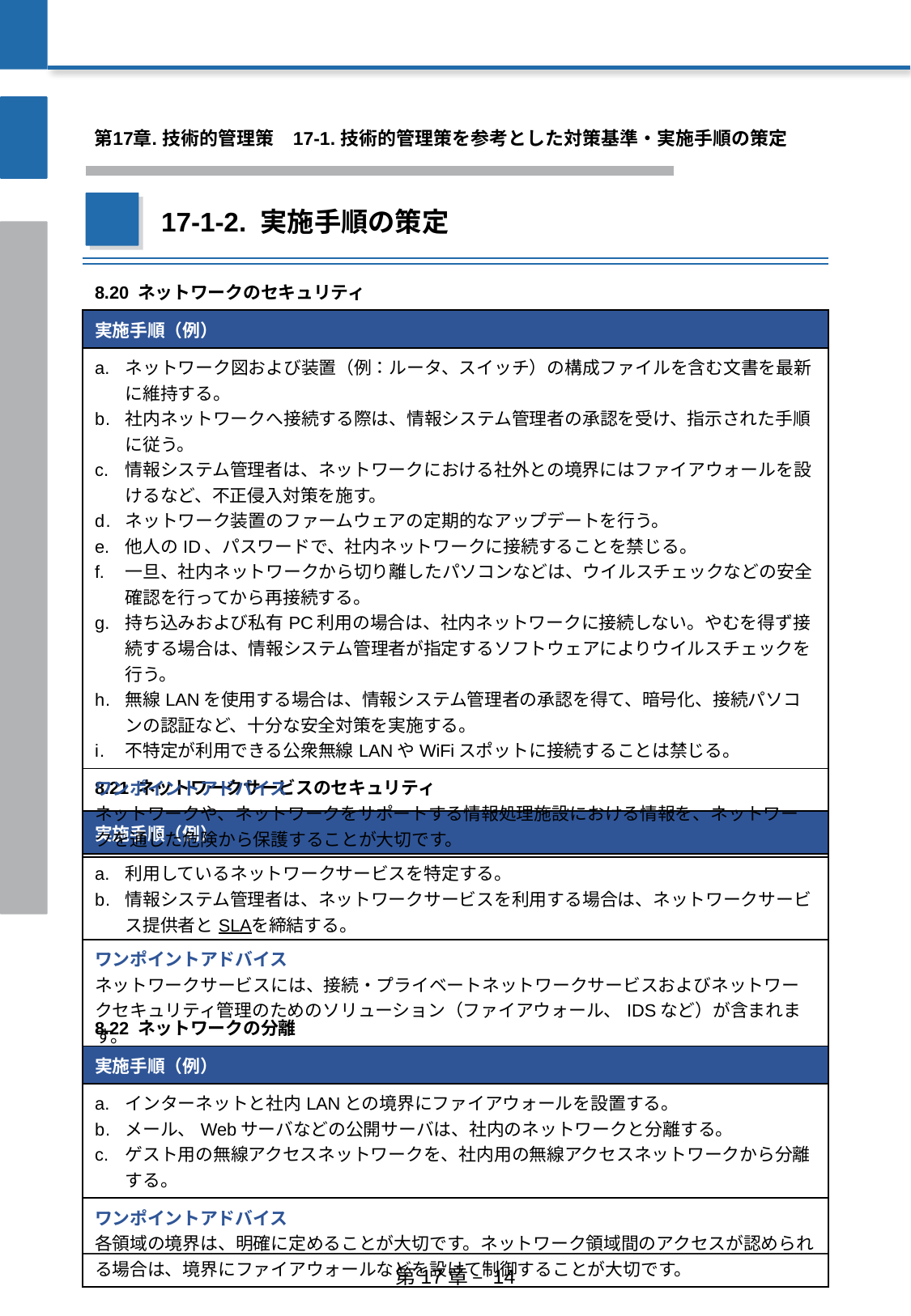

第17章. 技術的管理策
　17-1. 技術的管理策を参考とした対策基準・実施手順の策定
17-1-2. 実施手順の策定
| 8.20 ネットワークのセキュリティ |
| --- |
| 実施手順（例） |
| ネットワーク図および装置（例：ルータ、スイッチ）の構成ファイルを含む文書を最新に維持する。 社内ネットワークへ接続する際は、情報システム管理者の承認を受け、指示された手順に従う。 情報システム管理者は、ネットワークにおける社外との境界にはファイアウォールを設けるなど、不正侵入対策を施す。 ネットワーク装置のファームウェアの定期的なアップデートを行う。 他人のID、パスワードで、社内ネットワークに接続することを禁じる。 一旦、社内ネットワークから切り離したパソコンなどは、ウイルスチェックなどの安全確認を行ってから再接続する。 持ち込みおよび私有PC利用の場合は、社内ネットワークに接続しない。やむを得ず接続する場合は、情報システム管理者が指定するソフトウェアによりウイルスチェックを行う。 無線LANを使用する場合は、情報システム管理者の承認を得て、暗号化、接続パソコンの認証など、十分な安全対策を実施する。 不特定が利用できる公衆無線LANやWiFiスポットに接続することは禁じる。 |
| ワンポイントアドバイス ネットワークや、ネットワークをサポートする情報処理施設における情報を、ネットワークを通じた危険から保護することが大切です。 |
| 8.21 ネットワークサービスのセキュリティ |
| --- |
| 実施手順（例） |
| 利用しているネットワークサービスを特定する。 情報システム管理者は、ネットワークサービスを利用する場合は、ネットワークサービス提供者とSLAを締結する。 |
| ワンポイントアドバイス ネットワークサービスには、接続・プライベートネットワークサービスおよびネットワークセキュリティ管理のためのソリューション（ファイアウォール、IDSなど）が含まれます。 |
| 8.22 ネットワークの分離 |
| --- |
| 実施手順（例） |
| インターネットと社内LANとの境界にファイアウォールを設置する。 メール、Webサーバなどの公開サーバは、社内のネットワークと分離する。 ゲスト用の無線アクセスネットワークを、社内用の無線アクセスネットワークから分離する。 |
| ワンポイントアドバイス 各領域の境界は、明確に定めることが大切です。ネットワーク領域間のアクセスが認められる場合は、境界にファイアウォールなどを設けて制御することが大切です。 |
第17章 – 14